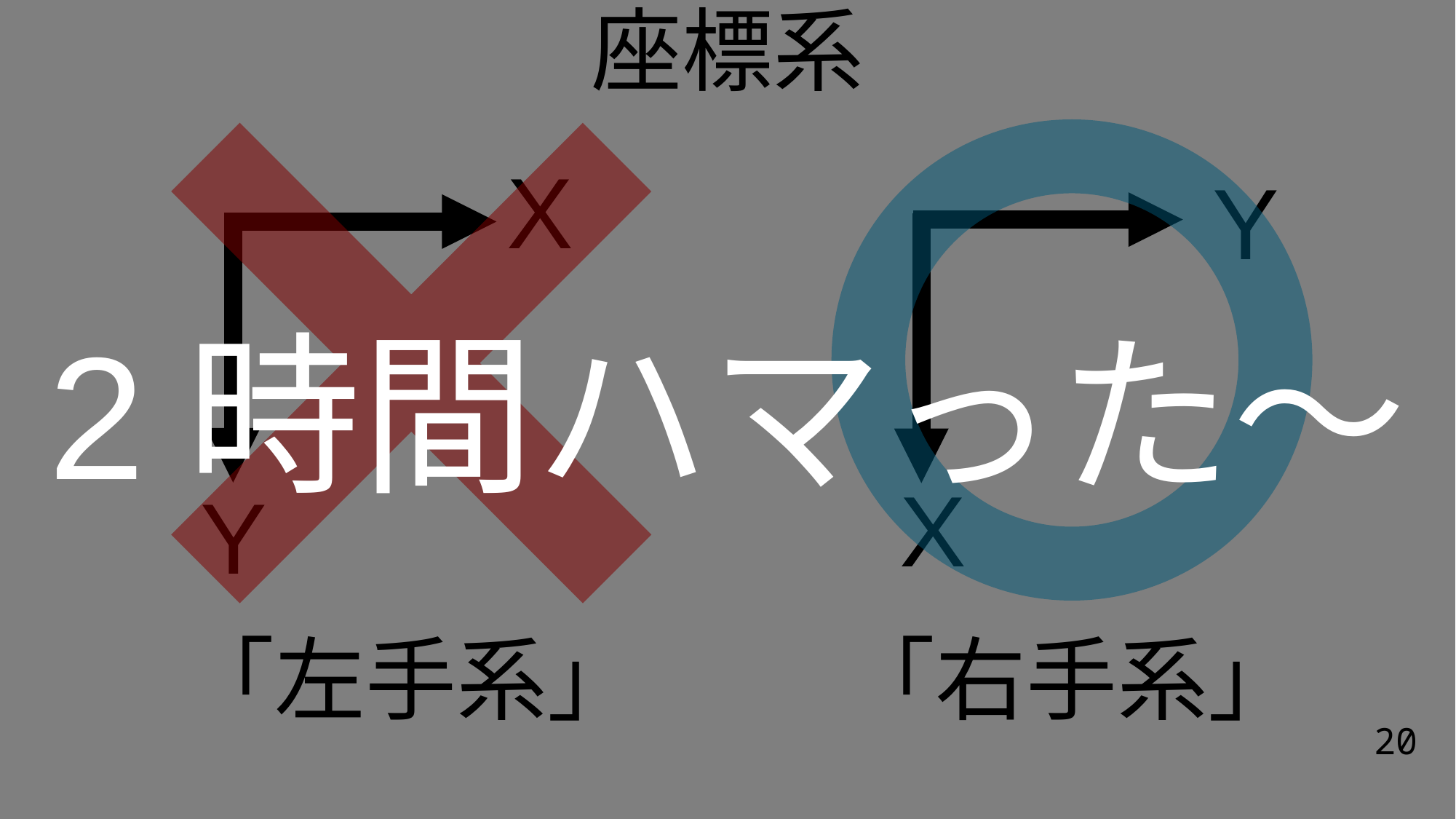

2時間ハマった～
# 座標系

X
Y

Y
X
「左手系」
「右手系」
20